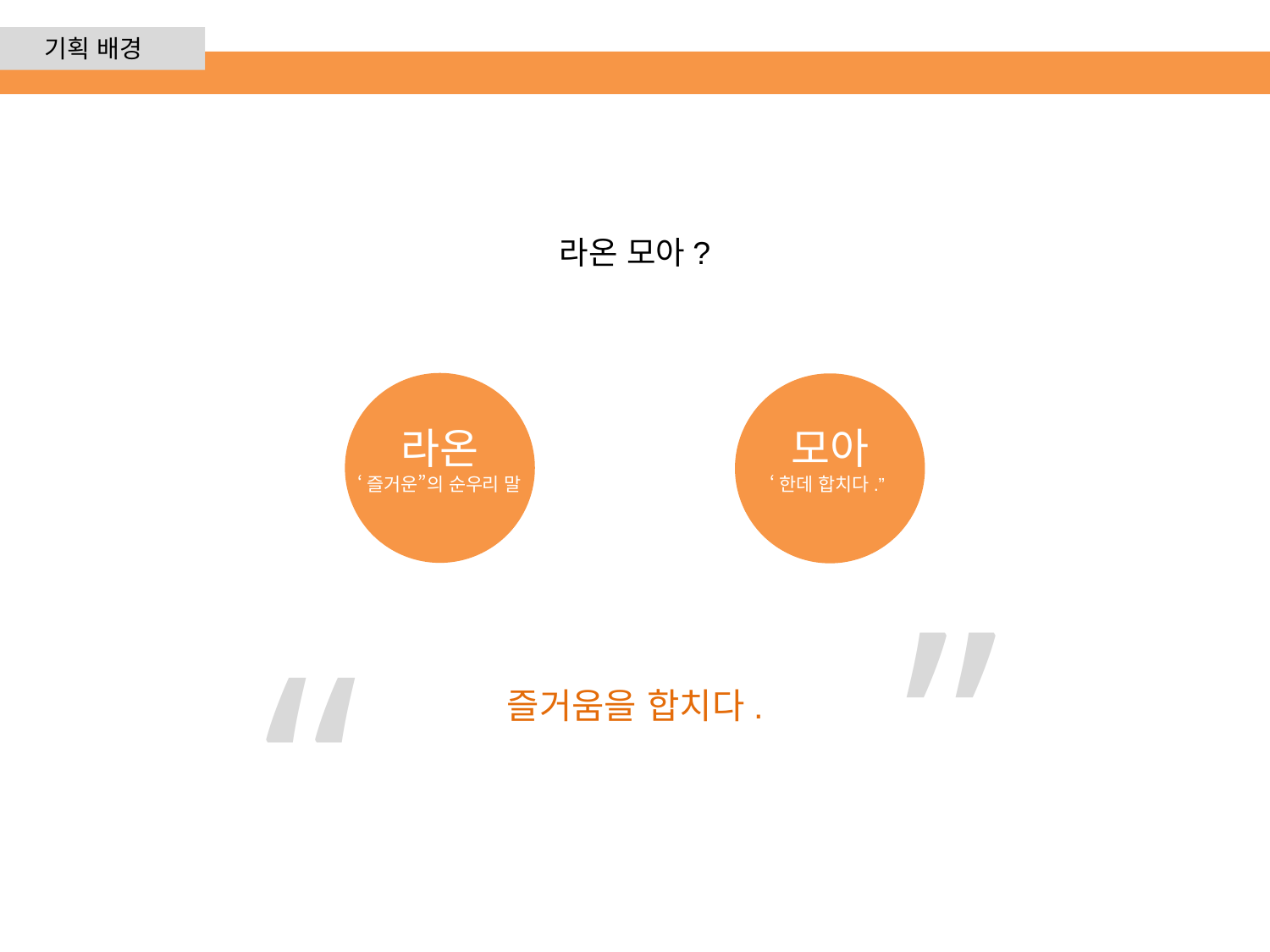

기획 배경

라온 모아?

라온
‘즐거운”의 순우리 말

모아
‘한데 합치다.”
“
“
즐거움을 합치다.